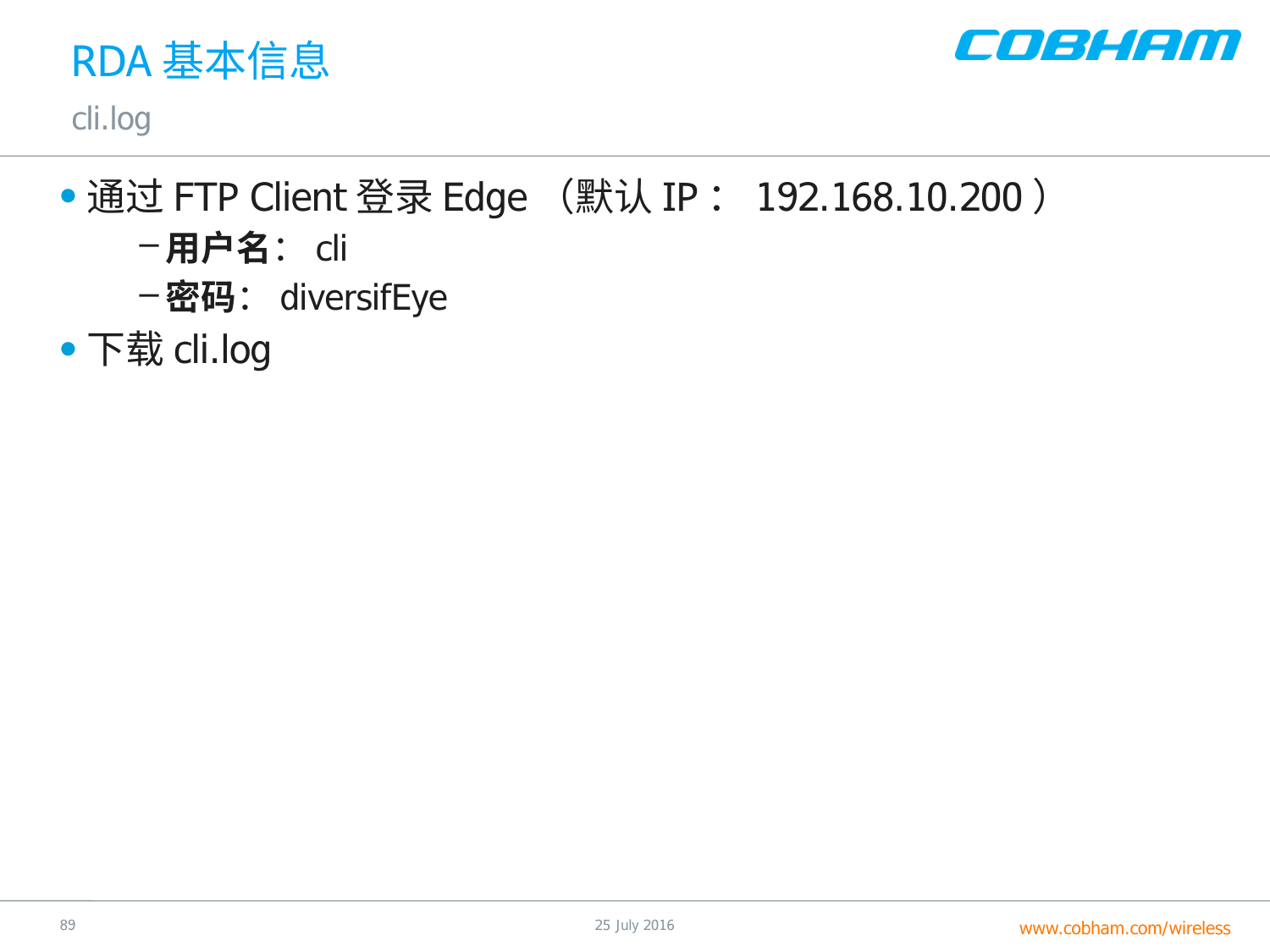

# RDA基本信息
cli.log
通过FTP Client登录Edge（默认IP：192.168.10.200）
用户名：cli
密码：diversifEye
下载cli.log
89
25 July 2016